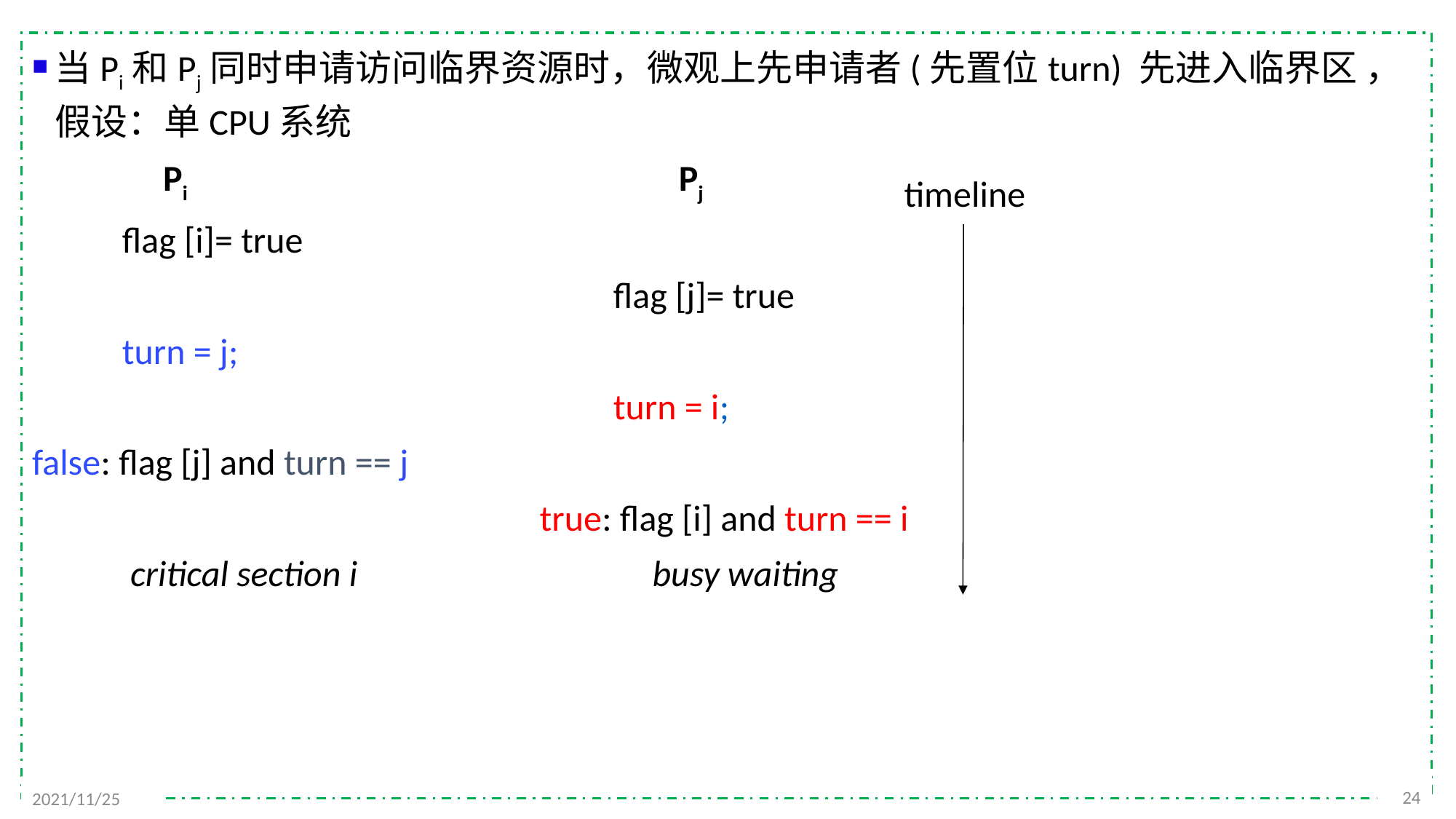

当Pi和Pj同时申请访问临界资源时，微观上先申请者(先置位turn) 先进入临界区 ，假设：单CPU系统
                Pi                                                            Pj
           flag [i]= true
                                                                       flag [j]= true
           turn = j;
                                                                       turn = i;
false: flag [j] and turn == j
                                                              true: flag [i] and turn == i
            critical section i                                    busy waiting

timeline

24
2021/11/25